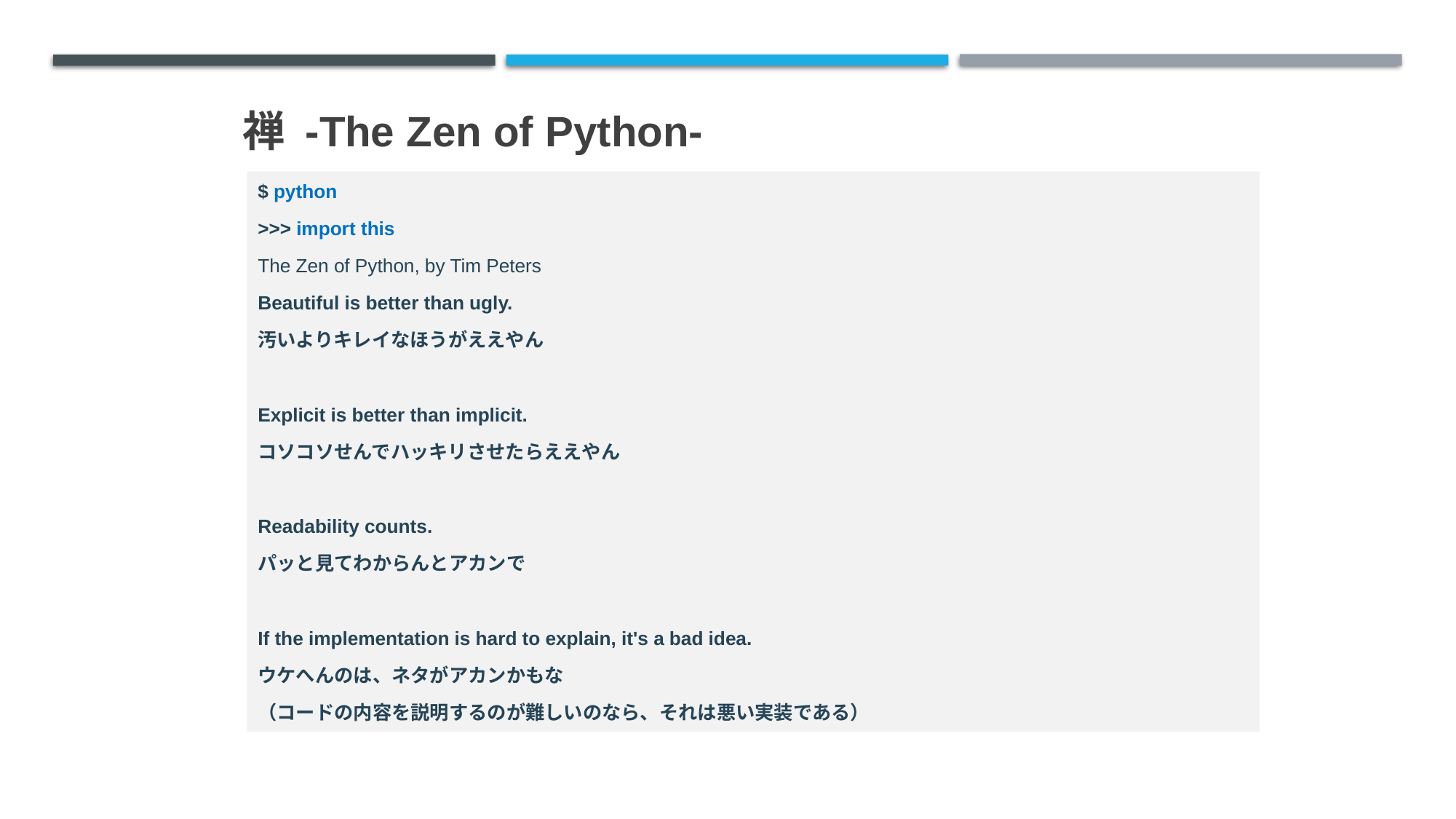

# 禅 -The Zen of Python-
$ python
>>> import this
The Zen of Python, by Tim Peters
Beautiful is better than ugly.
汚いよりキレイなほうがええやん

Explicit is better than implicit.
コソコソせんでハッキリさせたらええやん

Readability counts.
パッと見てわからんとアカンで

If the implementation is hard to explain, it's a bad idea.
ウケへんのは、ネタがアカンかもな
（コードの内容を説明するのが難しいのなら、それは悪い実装である）